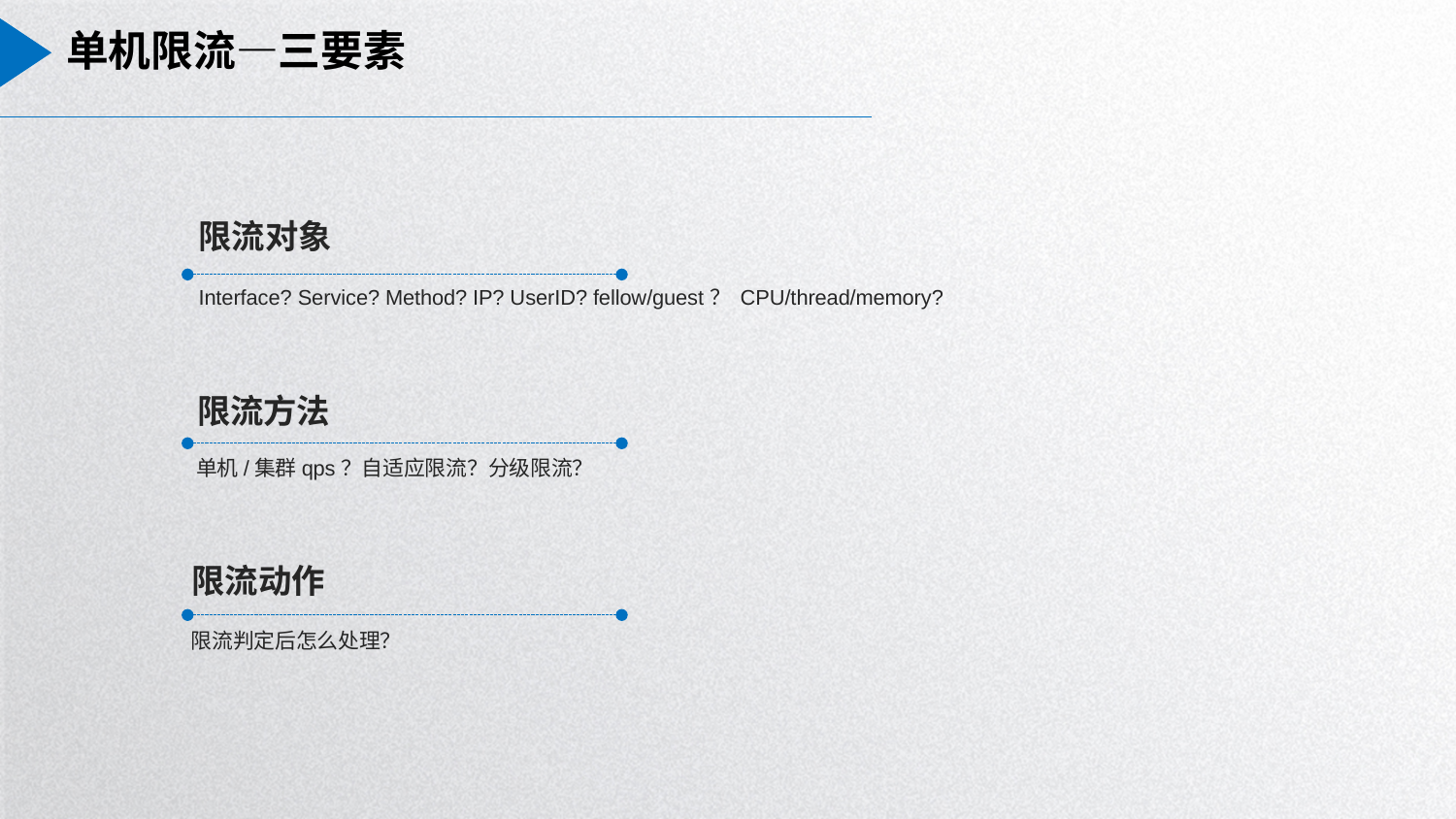

E6636BC20180234D78A0072836F0BF7012B9B20017B52B70A6D98136B1692B569B4DB638E16B8B03221924083846D7EBBA19217A31D0BB311BBFC215713E1DD124FE9FADEE2794A7548B25C761F245D6DCC1E3E77492517FB8FF11984C0F4C58DAD62B913E3
# 单机限流—三要素

限流对象

Interface? Service? Method? IP? UserID? fellow/guest？ CPU/thread/memory?
限流方法
单机/集群qps？自适应限流？分级限流？
限流动作
限流判定后怎么处理？